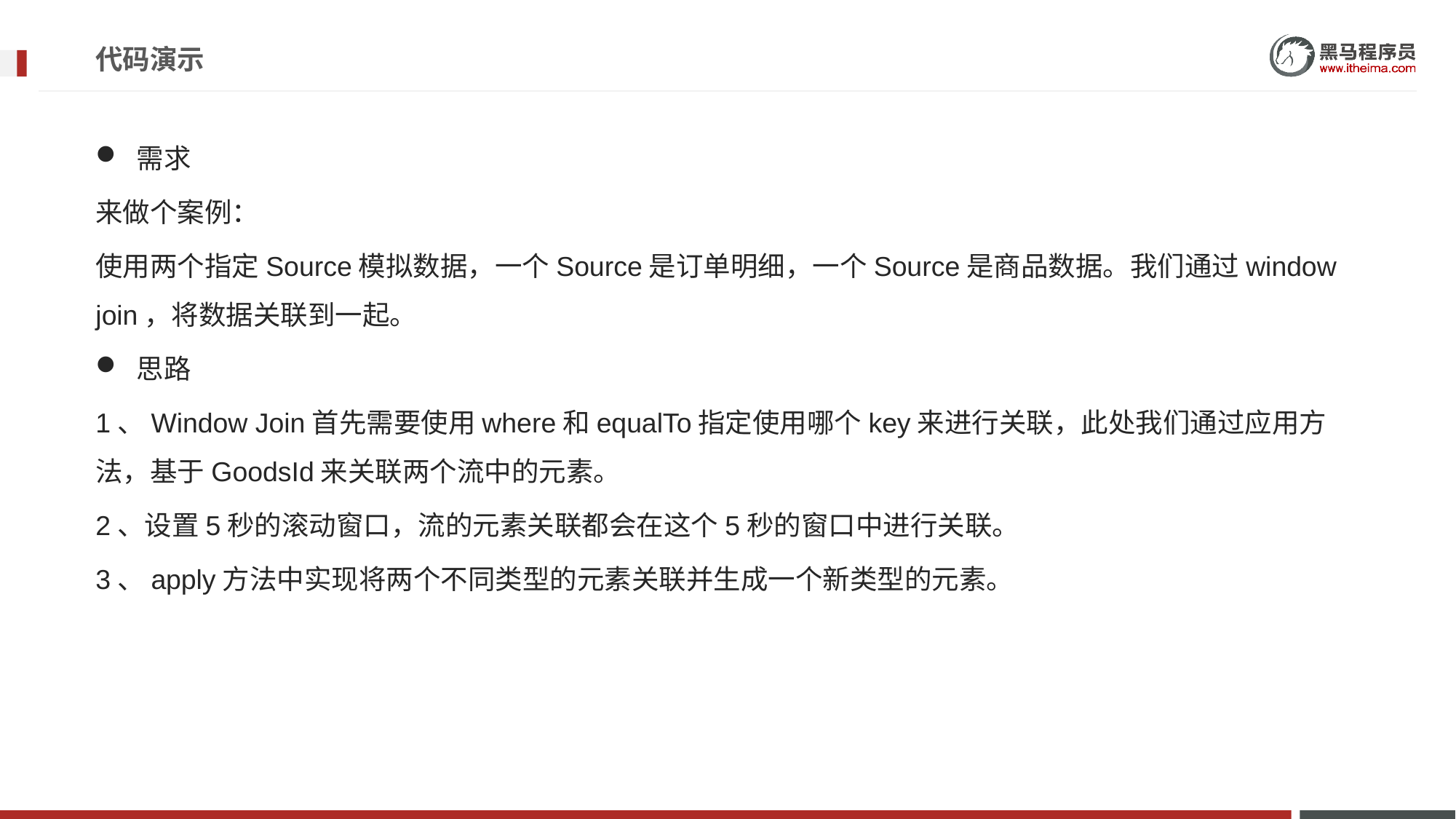

# 代码演示
需求
来做个案例：
使用两个指定Source模拟数据，一个Source是订单明细，一个Source是商品数据。我们通过window join，将数据关联到一起。
思路
1、Window Join首先需要使用where和equalTo指定使用哪个key来进行关联，此处我们通过应用方法，基于GoodsId来关联两个流中的元素。
2、设置5秒的滚动窗口，流的元素关联都会在这个5秒的窗口中进行关联。
3、apply方法中实现将两个不同类型的元素关联并生成一个新类型的元素。